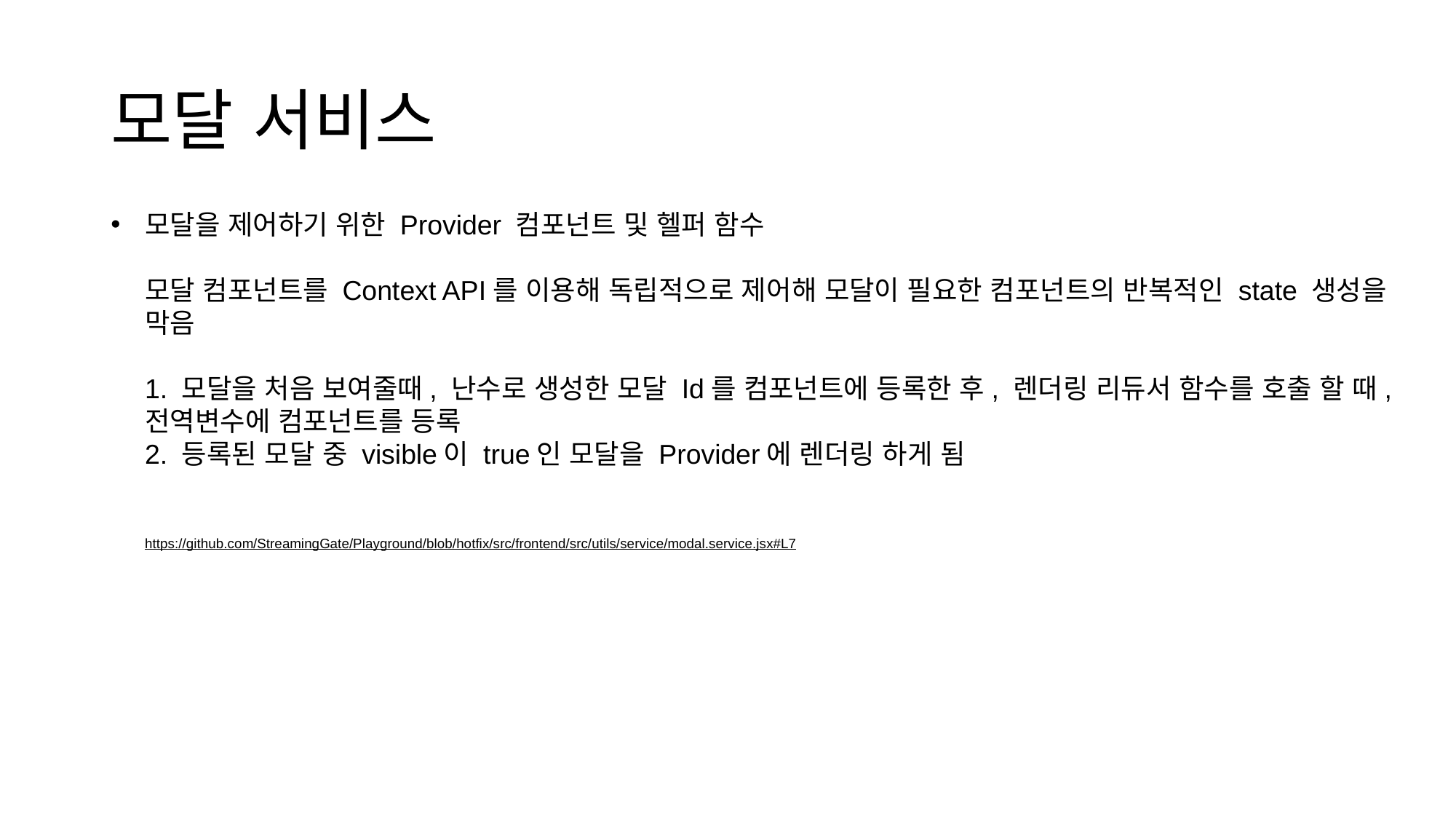

# 모달 서비스
모달을 제어하기 위한 Provider 컴포넌트 및 헬퍼 함수
모달 컴포넌트를 Context API를 이용해 독립적으로 제어해 모달이 필요한 컴포넌트의 반복적인 state 생성을 막음
1. 모달을 처음 보여줄때, 난수로 생성한 모달 Id를 컴포넌트에 등록한 후, 렌더링 리듀서 함수를 호출 할 때, 전역변수에 컴포넌트를 등록
2. 등록된 모달 중 visible이 true인 모달을 Provider에 렌더링 하게 됨
https://github.com/StreamingGate/Playground/blob/hotfix/src/frontend/src/utils/service/modal.service.jsx#L7